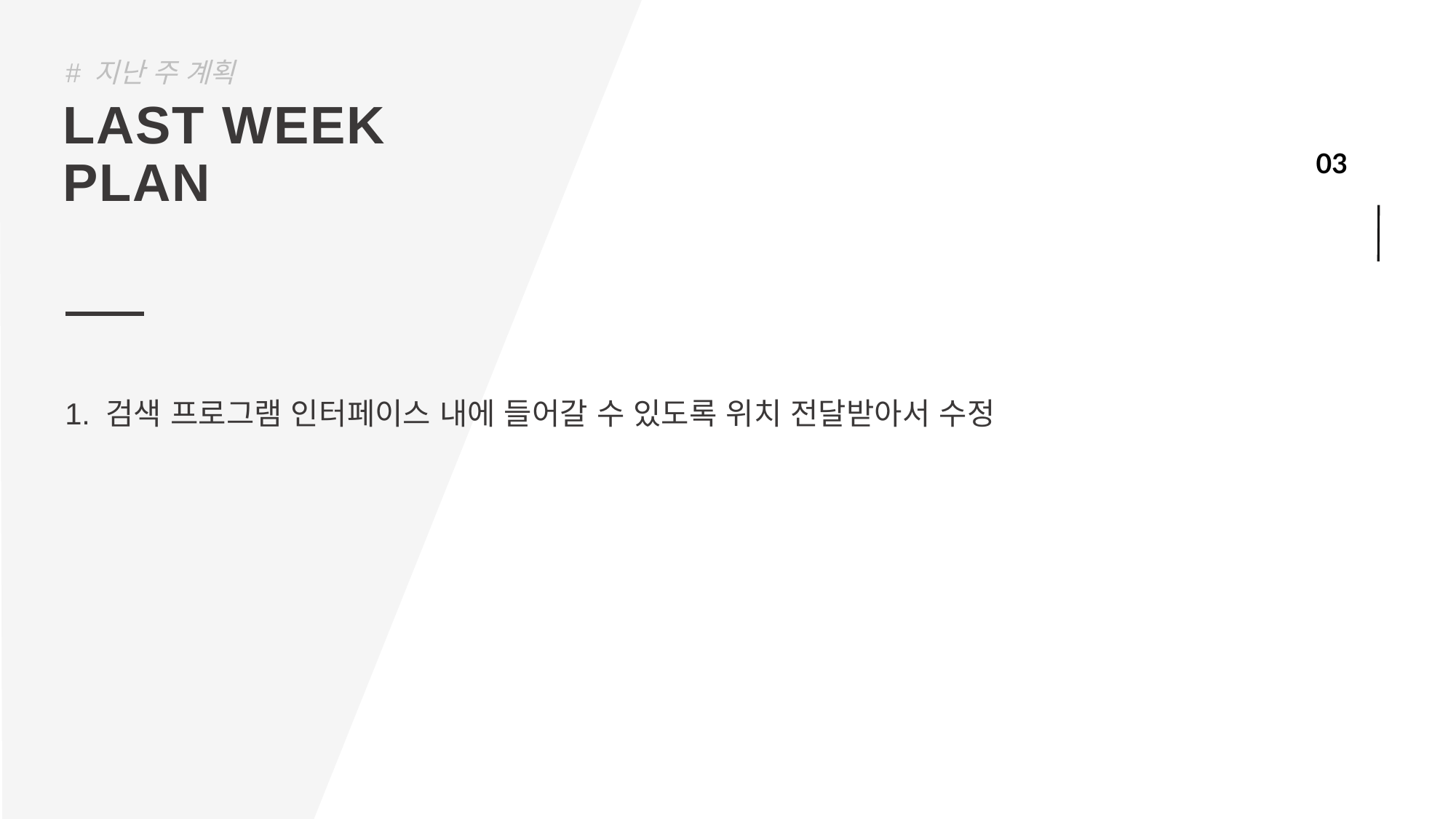

# 지난 주 계획
LAST WEEK
PLAN
검색 프로그램 인터페이스 내에 들어갈 수 있도록 위치 전달받아서 수정